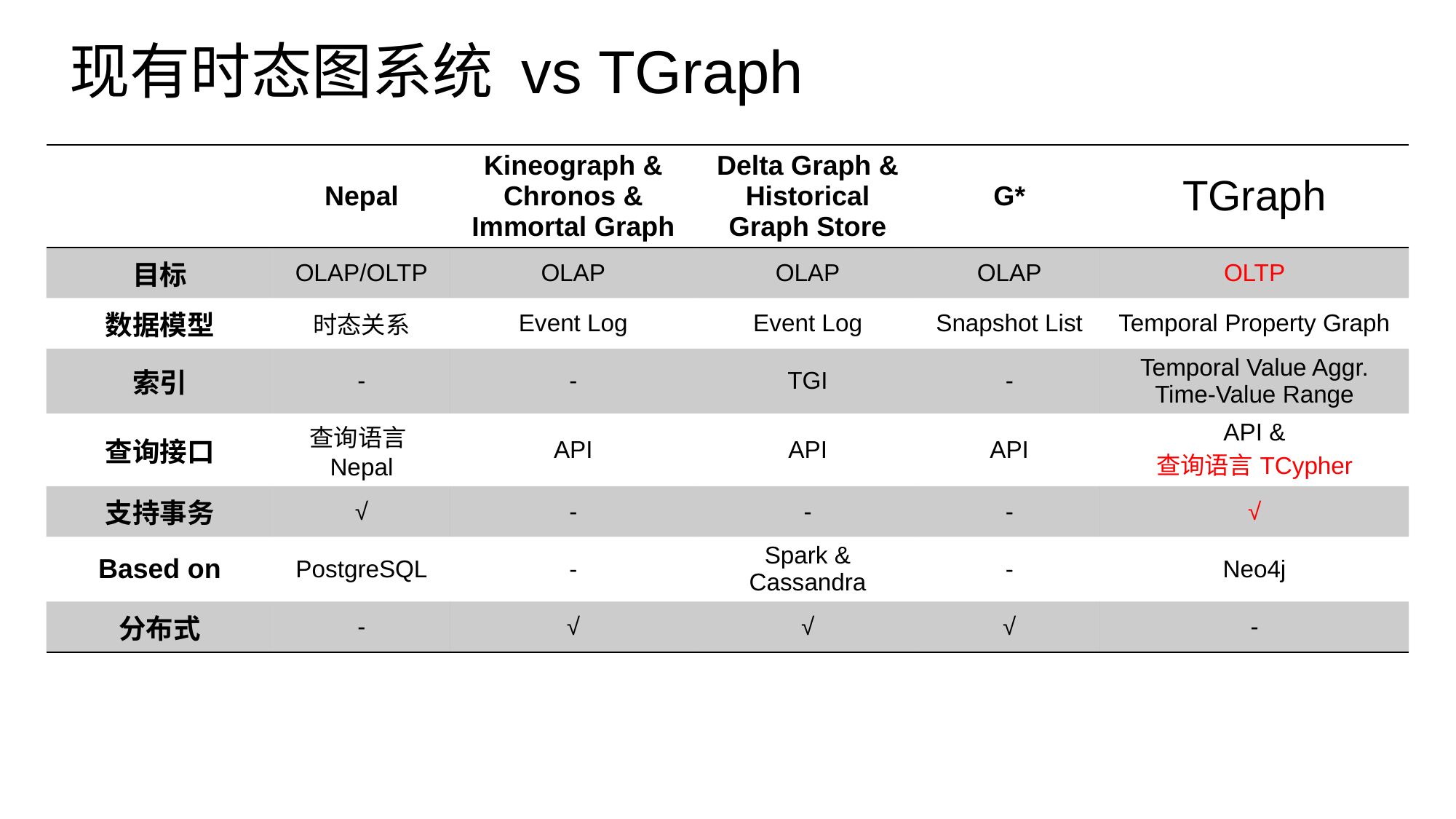

# 现有时态图系统 vs TGraph
|  | Nepal | Kineograph & Chronos & Immortal Graph | Delta Graph & Historical Graph Store | G\* | TGraph |
| --- | --- | --- | --- | --- | --- |
| 目标 | OLAP/OLTP | OLAP | OLAP | OLAP | OLTP |
| 数据模型 | 时态关系 | Event Log | Event Log | Snapshot List | Temporal Property Graph |
| 索引 | - | - | TGI | - | Temporal Value Aggr. Time-Value Range |
| 查询接口 | 查询语言Nepal | API | API | API | API & 查询语言TCypher |
| 支持事务 | √ | - | - | - | √ |
| Based on | PostgreSQL | - | Spark & Cassandra | - | Neo4j |
| 分布式 | - | √ | √ | √ | - |